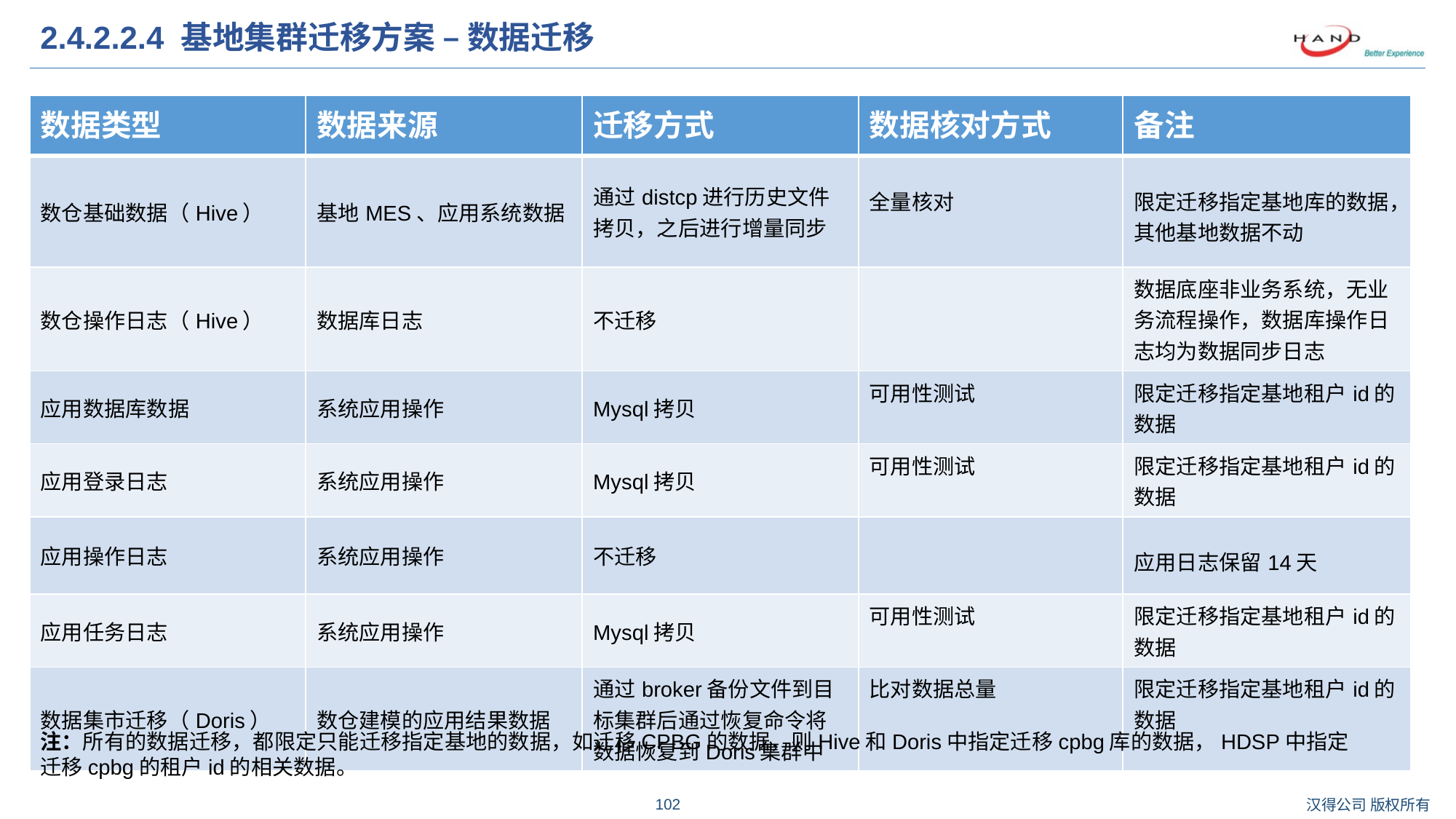

# 2.4.2.2.4 基地集群迁移方案 – 数据迁移
| 数据类型 | 数据来源 | 迁移方式 | 数据核对方式 | 备注 |
| --- | --- | --- | --- | --- |
| 数仓基础数据（Hive） | 基地MES、应用系统数据 | 通过distcp进行历史文件拷贝，之后进行增量同步 | 全量核对 | 限定迁移指定基地库的数据，其他基地数据不动 |
| 数仓操作日志（Hive） | 数据库日志 | 不迁移 |  | 数据底座非业务系统，无业务流程操作，数据库操作日志均为数据同步日志 |
| 应用数据库数据 | 系统应用操作 | Mysql拷贝 | 可用性测试 | 限定迁移指定基地租户id的数据 |
| 应用登录日志 | 系统应用操作 | Mysql拷贝 | 可用性测试 | 限定迁移指定基地租户id的数据 |
| 应用操作日志 | 系统应用操作 | 不迁移 |  | 应用日志保留14天 |
| 应用任务日志 | 系统应用操作 | Mysql拷贝 | 可用性测试 | 限定迁移指定基地租户id的数据 |
| 数据集市迁移（Doris） | 数仓建模的应用结果数据 | 通过broker备份文件到目标集群后通过恢复命令将数据恢复到Doris集群中 | 比对数据总量 | 限定迁移指定基地租户id的数据 |
注：所有的数据迁移，都限定只能迁移指定基地的数据，如迁移CPBG的数据，则Hive和Doris中指定迁移cpbg库的数据，HDSP中指定迁移cpbg的租户id的相关数据。